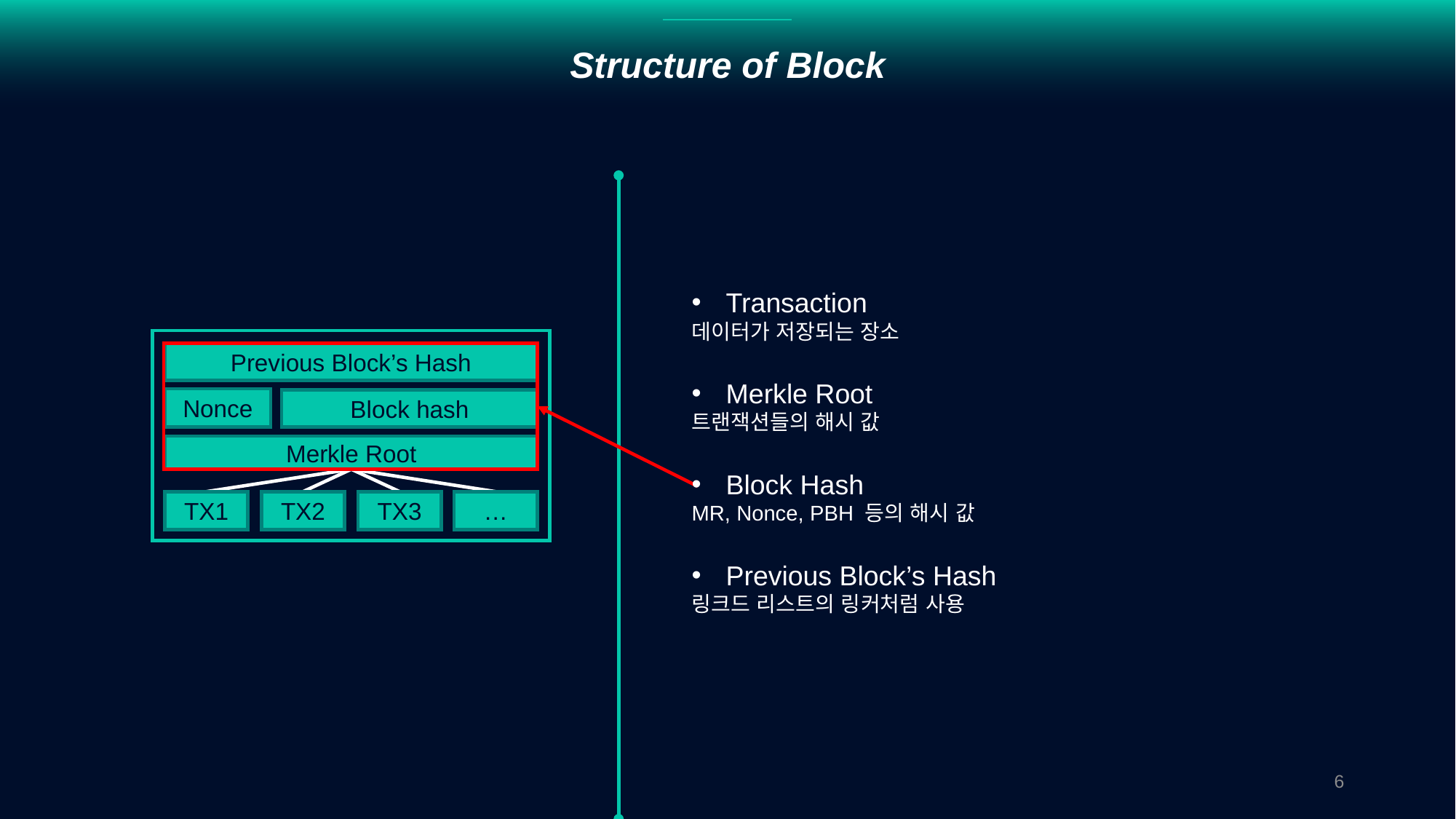

Structure of Block
Transaction
데이터가 저장되는 장소

Merkle Root
트랜잭션들의 해시 값

Block Hash
MR, Nonce, PBH 등의 해시 값

Previous Block’s Hash
링크드 리스트의 링커처럼 사용

Previous Block’s Hash

Nonce
Block hash
Merkle Root
TX1
TX2
TX3
…
6